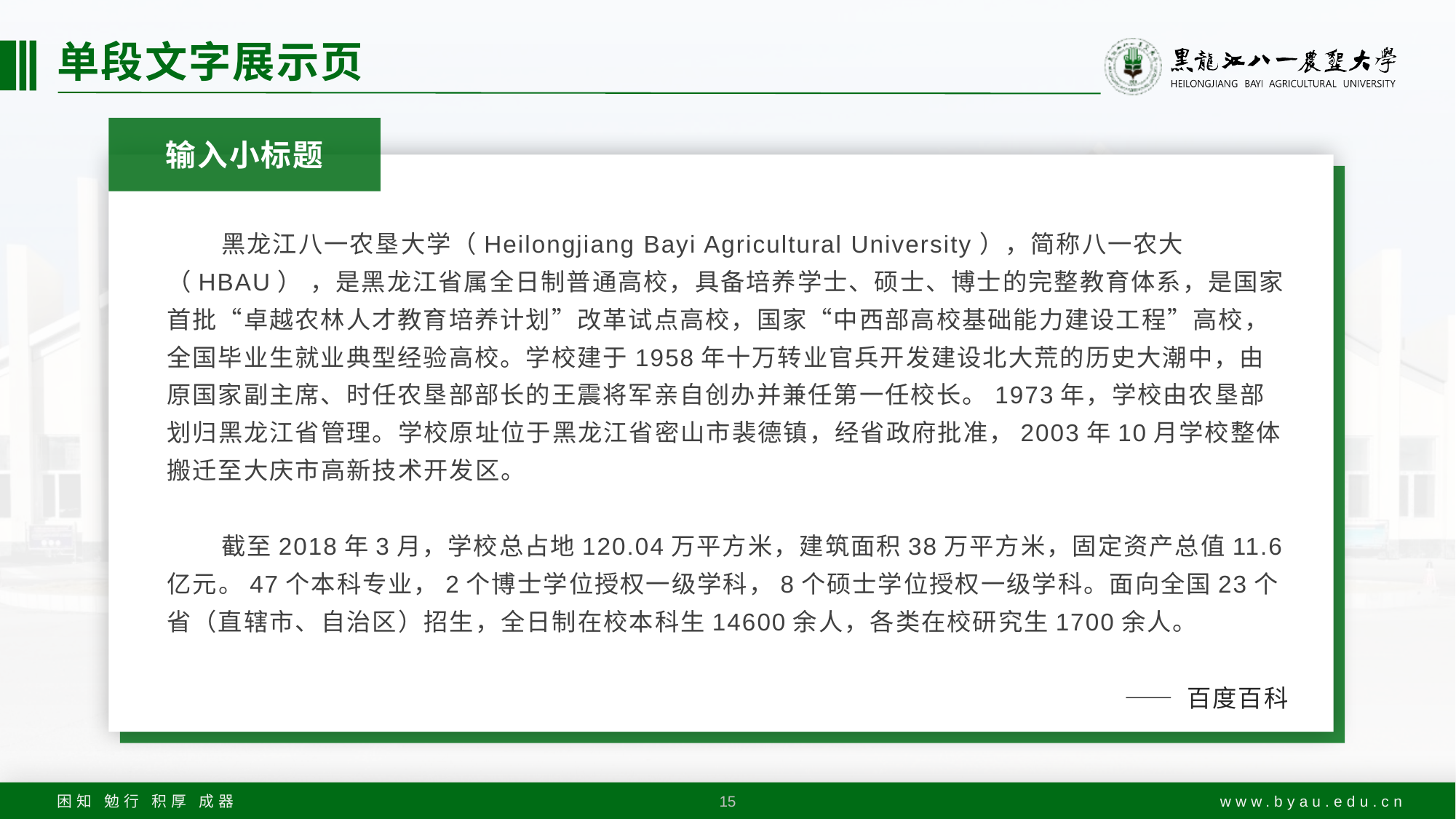

# 单段文字展示页
输入小标题
黑龙江八一农垦大学（Heilongjiang Bayi Agricultural University），简称八一农大（HBAU） ，是黑龙江省属全日制普通高校，具备培养学士、硕士、博士的完整教育体系，是国家首批“卓越农林人才教育培养计划”改革试点高校，国家“中西部高校基础能力建设工程”高校，全国毕业生就业典型经验高校。学校建于1958年十万转业官兵开发建设北大荒的历史大潮中，由原国家副主席、时任农垦部部长的王震将军亲自创办并兼任第一任校长。1973年，学校由农垦部划归黑龙江省管理。学校原址位于黑龙江省密山市裴德镇，经省政府批准，2003年10月学校整体搬迁至大庆市高新技术开发区。

截至2018年3月，学校总占地120.04万平方米，建筑面积38万平方米，固定资产总值11.6亿元。47个本科专业，2个博士学位授权一级学科，8个硕士学位授权一级学科。面向全国23个省（直辖市、自治区）招生，全日制在校本科生14600余人，各类在校研究生1700余人。
—— 百度百科
15